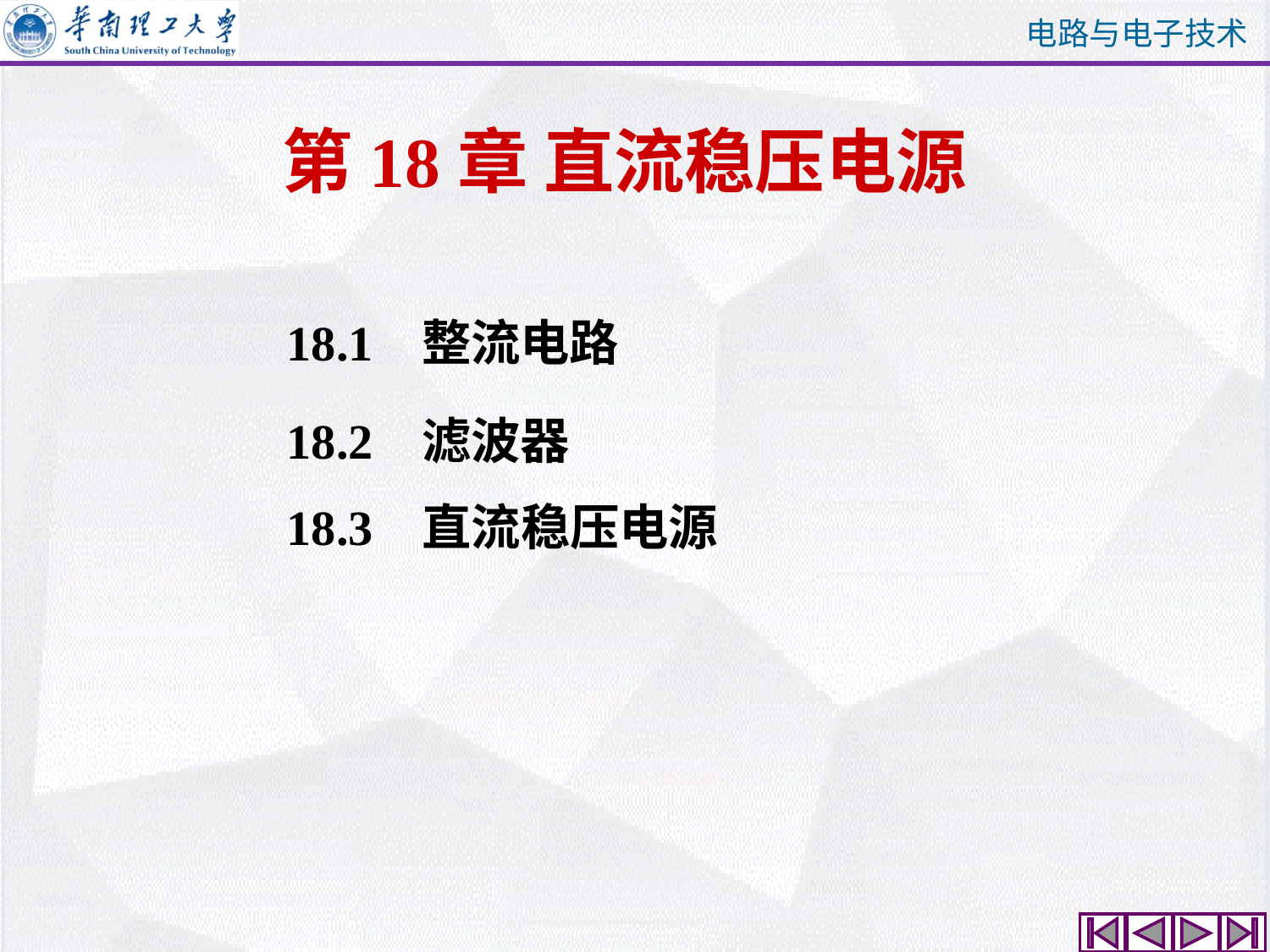

# 第18章 直流稳压电源
18.1   整流电路
18.2   滤波器
18.3   直流稳压电源